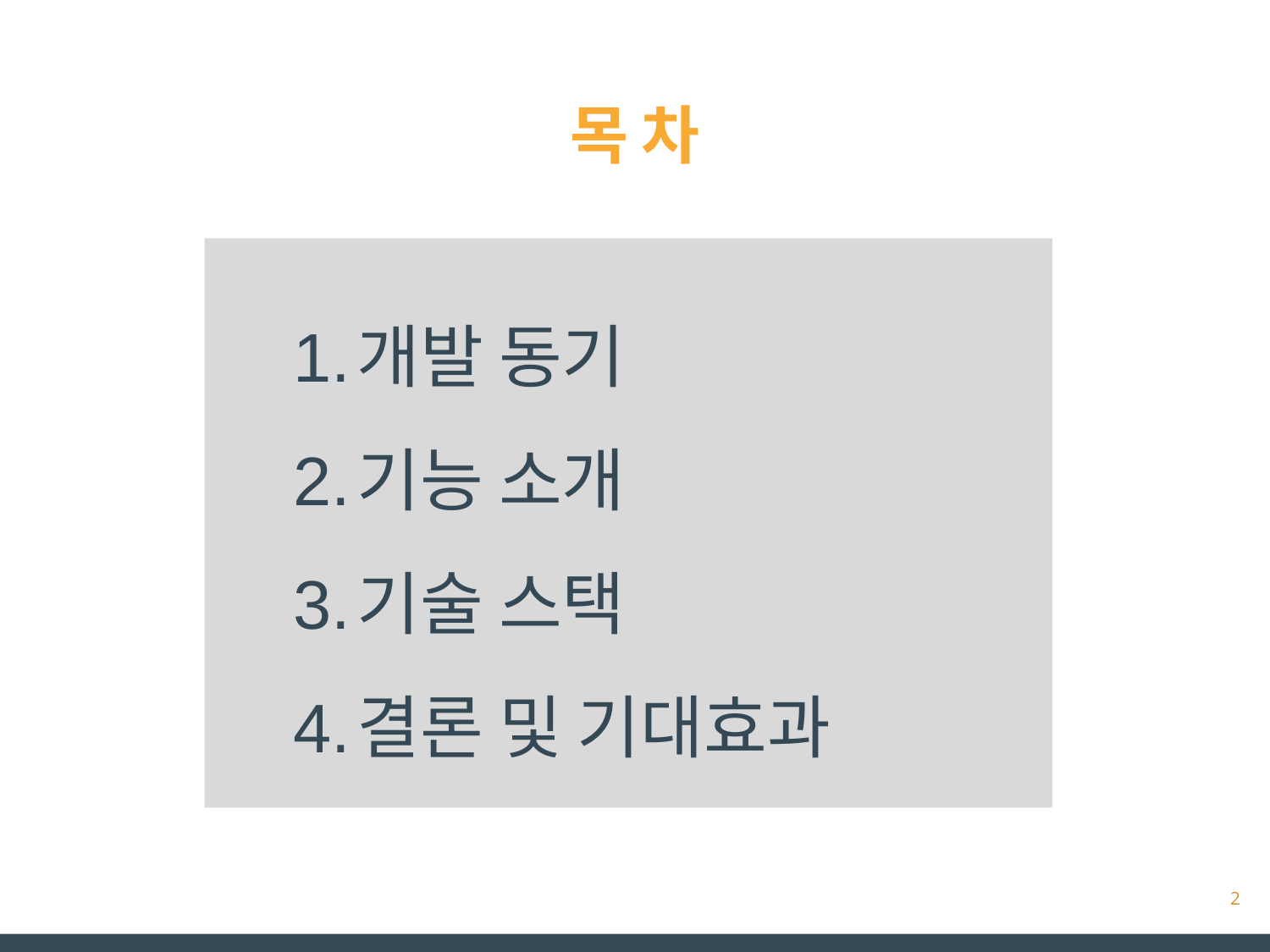

# 목 차

개발 동기
기능 소개
기술 스택
결론 및 기대효과
2